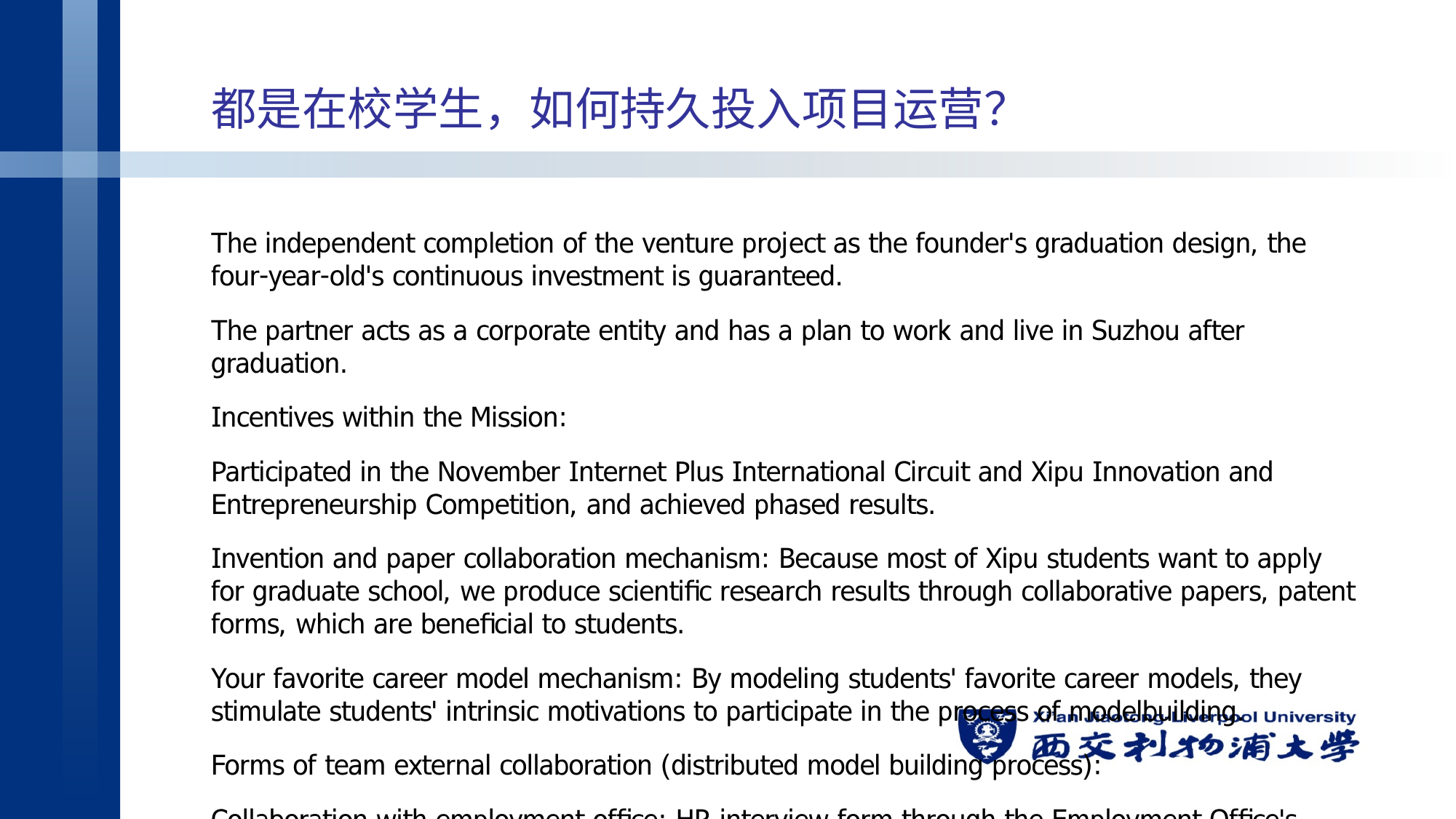

# 都是在校学生，如何持久投入项目运营？
The independent completion of the venture project as the founder's graduation design, the four-year-old's continuous investment is guaranteed.
The partner acts as a corporate entity and has a plan to work and live in Suzhou after graduation.
Incentives within the Mission:
Participated in the November Internet Plus International Circuit and Xipu Innovation and Entrepreneurship Competition, and achieved phased results.
Invention and paper collaboration mechanism: Because most of Xipu students want to apply for graduate school, we produce scientific research results through collaborative papers, patent forms, which are beneficial to students.
Your favorite career model mechanism: By modeling students' favorite career models, they stimulate students' intrinsic motivations to participate in the process of modelbuilding.
Forms of team external collaboration (distributed model building process):
Collaboration with employment office: HR interview form through the Employment Office's workplace network to build a model to assist the Employment Office in counseling.
Work with the SCDA (Career Development Association): A way to model collaboration with your target career.
And off-campus tutors: communicate in a model manner, and out-of-school mentors identify more specialized students, who build more accurate career models.
Project profitability:
Course drainage platform.
The value of the model itself.
Enterprise drainage platform.